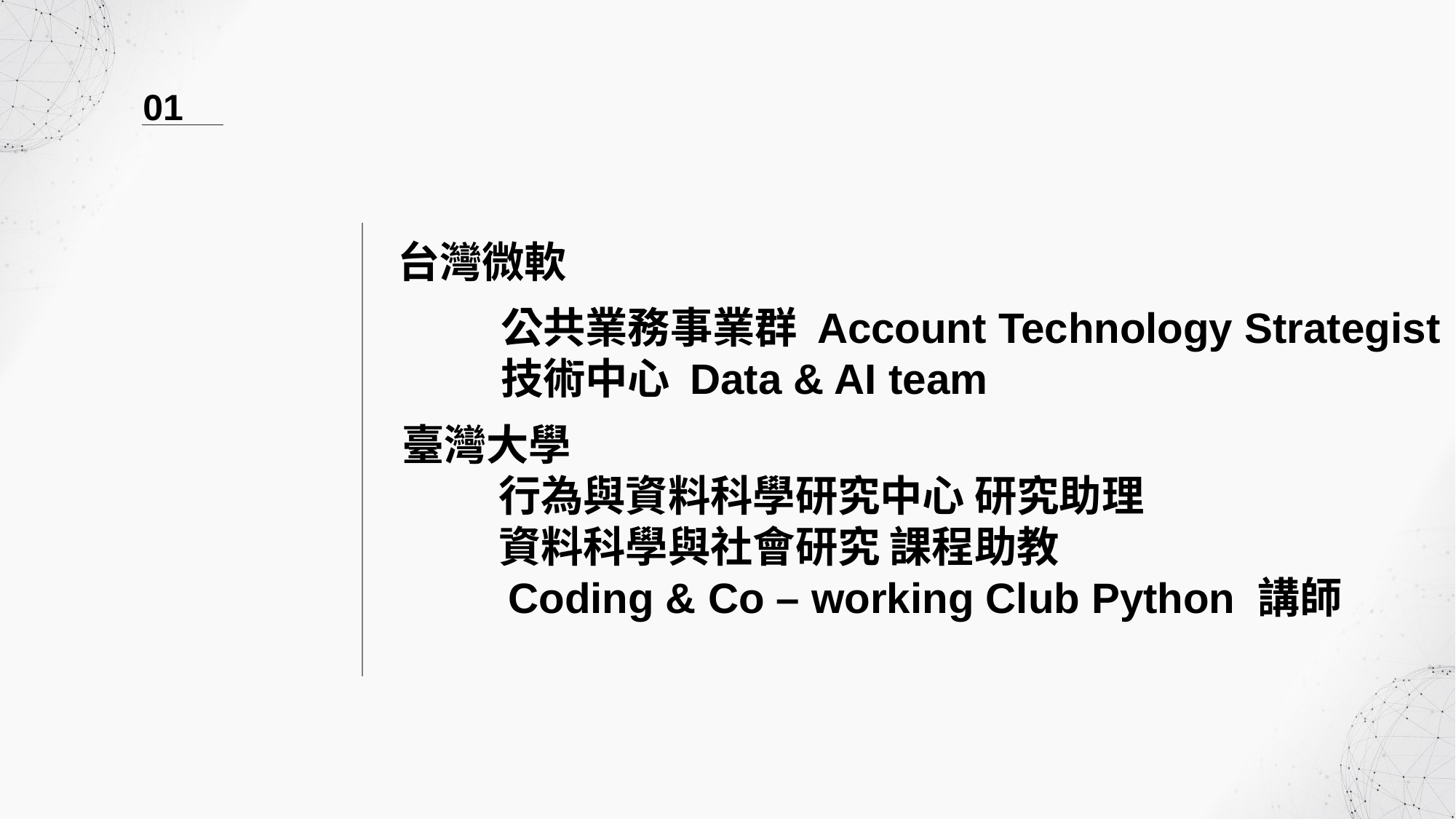

01
台灣微軟
公共業務事業群 Account Technology Strategist
技術中心 Data & AI team
臺灣大學
         行為與資料科學研究中心 研究助理
         資料科學與社會研究 課程助教
         Coding & Co – working Club Python 講師